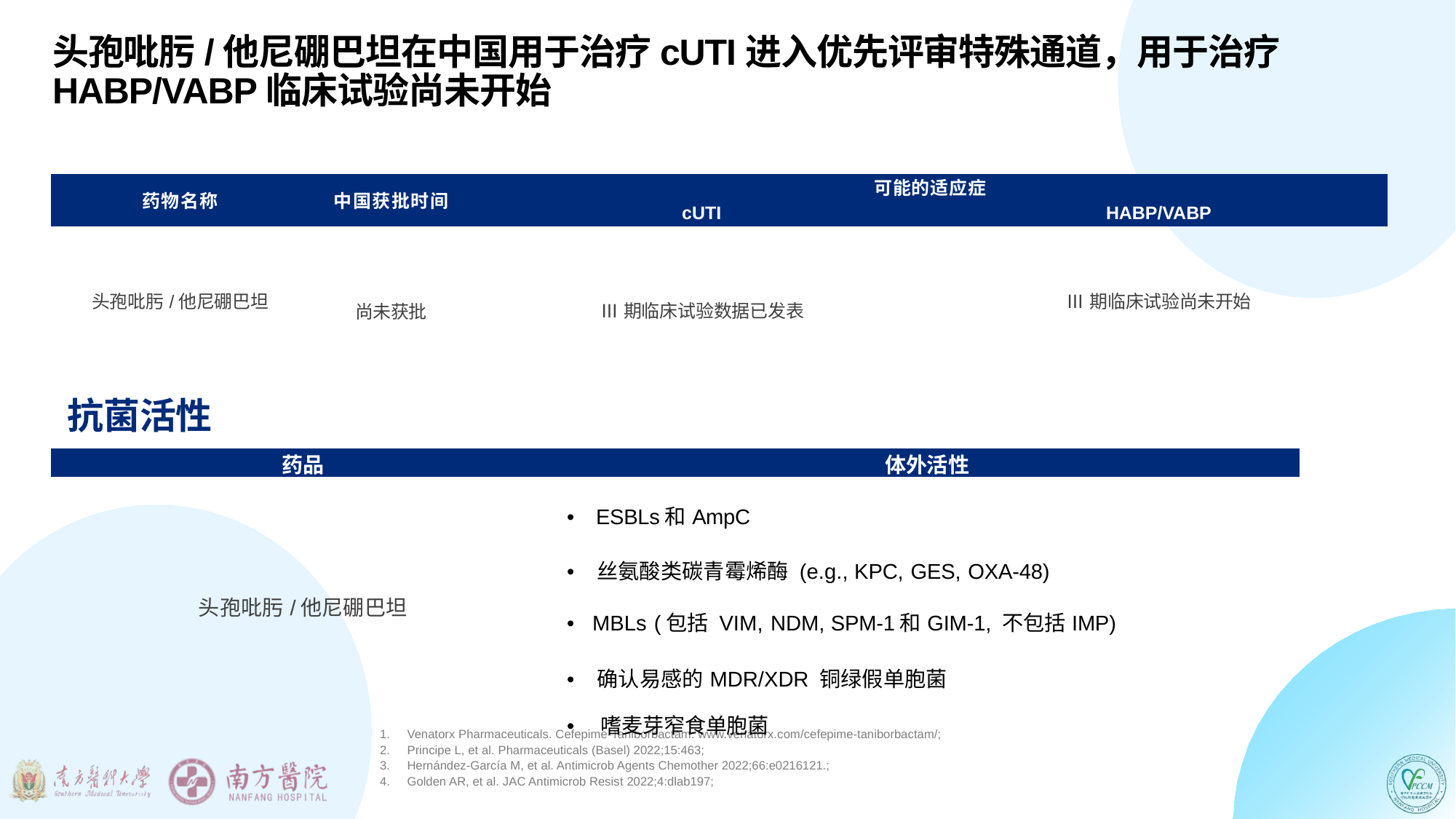

头孢吡肟/他尼硼巴坦在中国用于治疗cUTI进入优先评审特殊通道，用于治疗HABP/VABP临床试验尚未开始
| 药物名称 | 中国获批时间 | 可能的适应症 |  |
| --- | --- | --- | --- |
|  |  | cUTI | HABP/VABP |
| 头孢吡肟/他尼硼巴坦 | 尚未获批 | Ⅲ期临床试验数据已发表 | Ⅲ期临床试验尚未开始 |
抗菌活性
| 药品 | 体外活性 |
| --- | --- |
| 头孢吡肟/他尼硼巴坦 | • ESBLs和AmpC • 丝氨酸类碳青霉烯酶 (e.g., KPC, GES, OXA-48) • MBLs (包括 VIM, NDM, SPM-1和GIM-1, 不包括IMP) • 确认易感的MDR/XDR 铜绿假单胞菌 • 嗜麦芽窄食单胞菌 |
Venatorx Pharmaceuticals. Cefepime-Taniborbactam: www.venatorx.com/cefepime-taniborbactam/;
Principe L, et al. Pharmaceuticals (Basel) 2022;15:463;
Hernández-García M, et al. Antimicrob Agents Chemother 2022;66:e0216121.;
Golden AR, et al. JAC Antimicrob Resist 2022;4:dlab197;